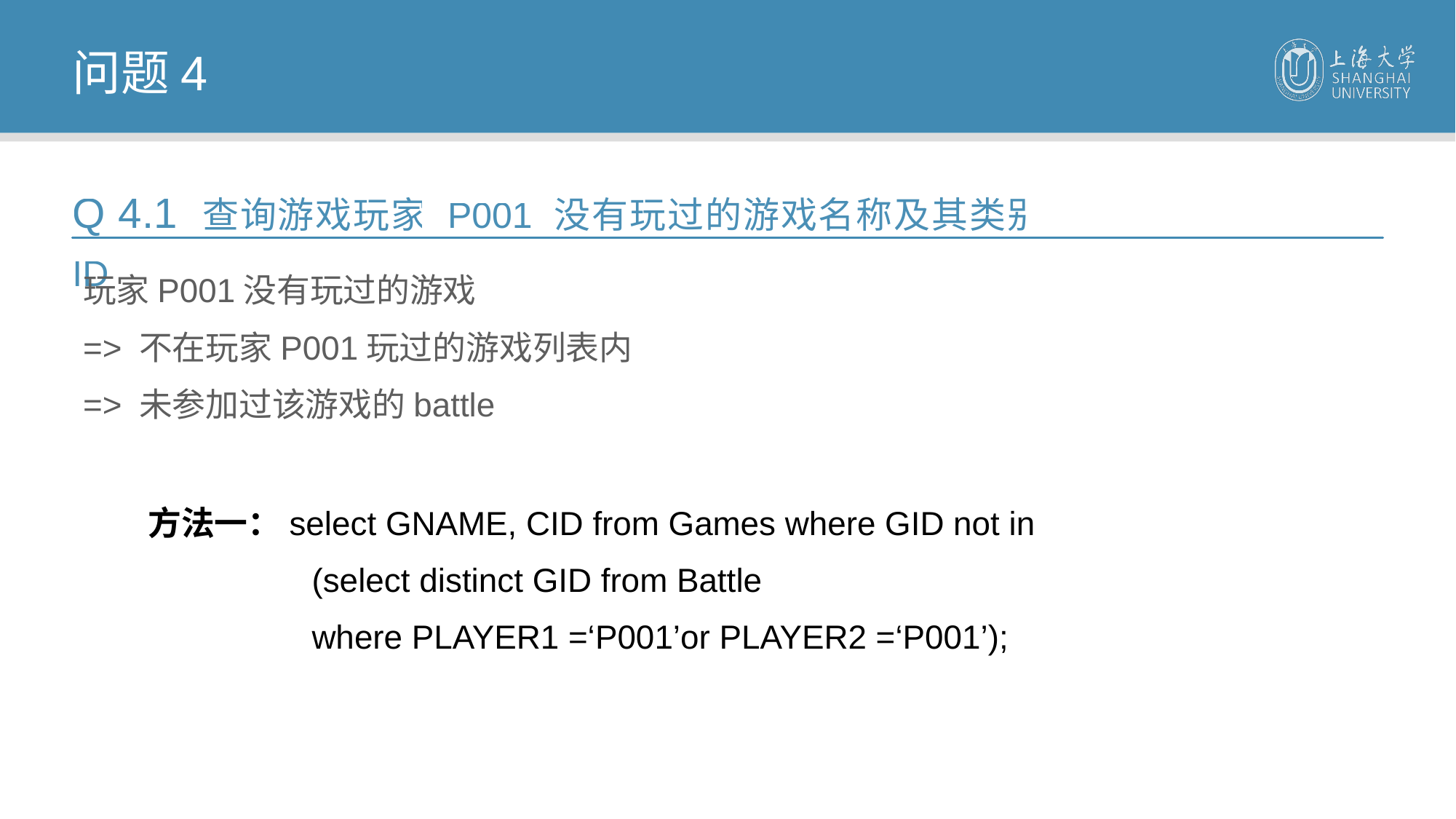

问题4
Q 4.1 查询游戏玩家 P001 没有玩过的游戏名称及其类别 ID
玩家P001没有玩过的游戏
=> 不在玩家P001玩过的游戏列表内
=> 未参加过该游戏的battle

方法一：select GNAME, CID from Games where GID not in
(select distinct GID from Battle
where PLAYER1 =‘P001’or PLAYER2 =‘P001’);